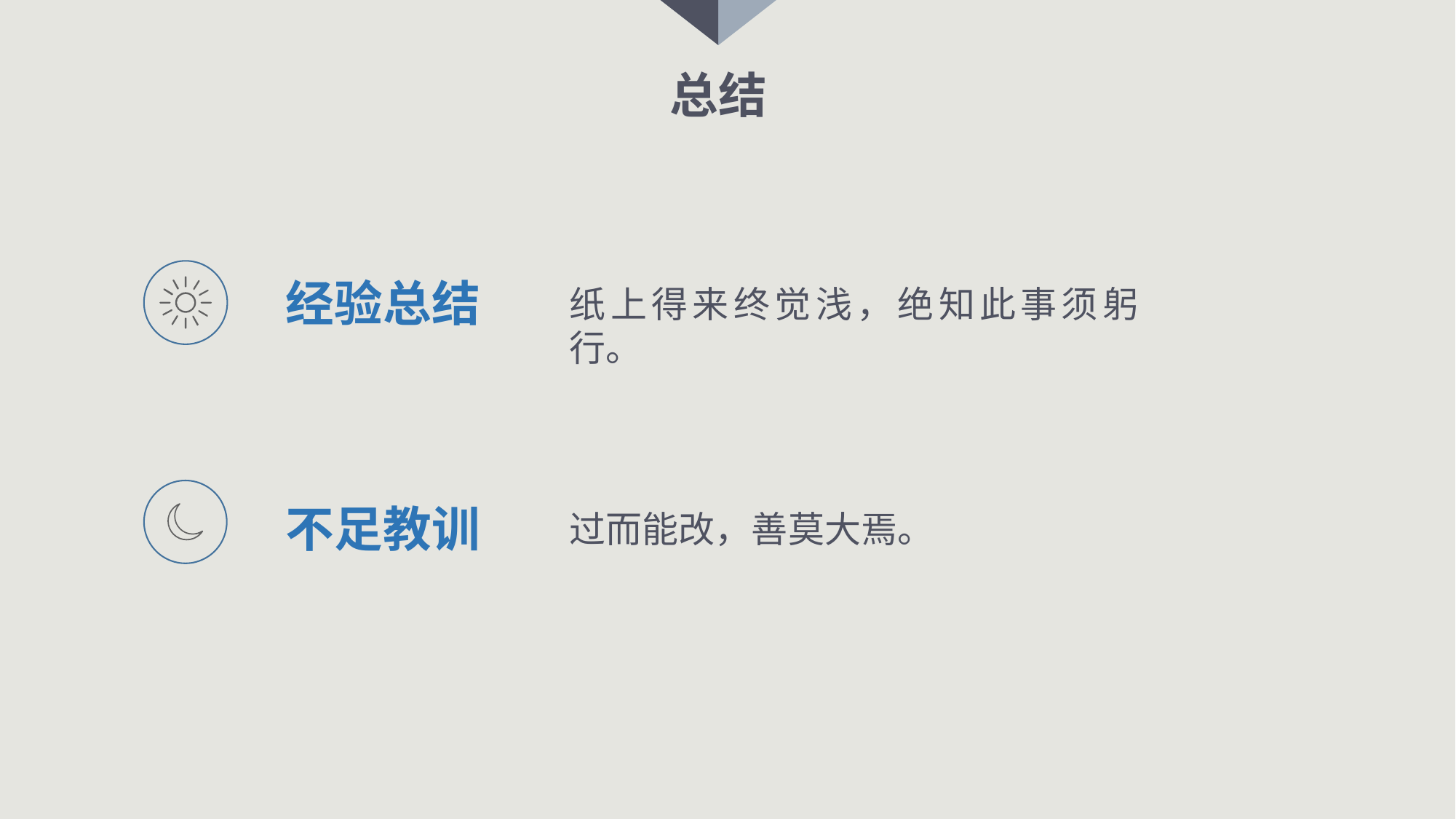

总结

经验总结

纸上得来终觉浅，绝知此事须躬行。

不足教训
过而能改，善莫大焉。